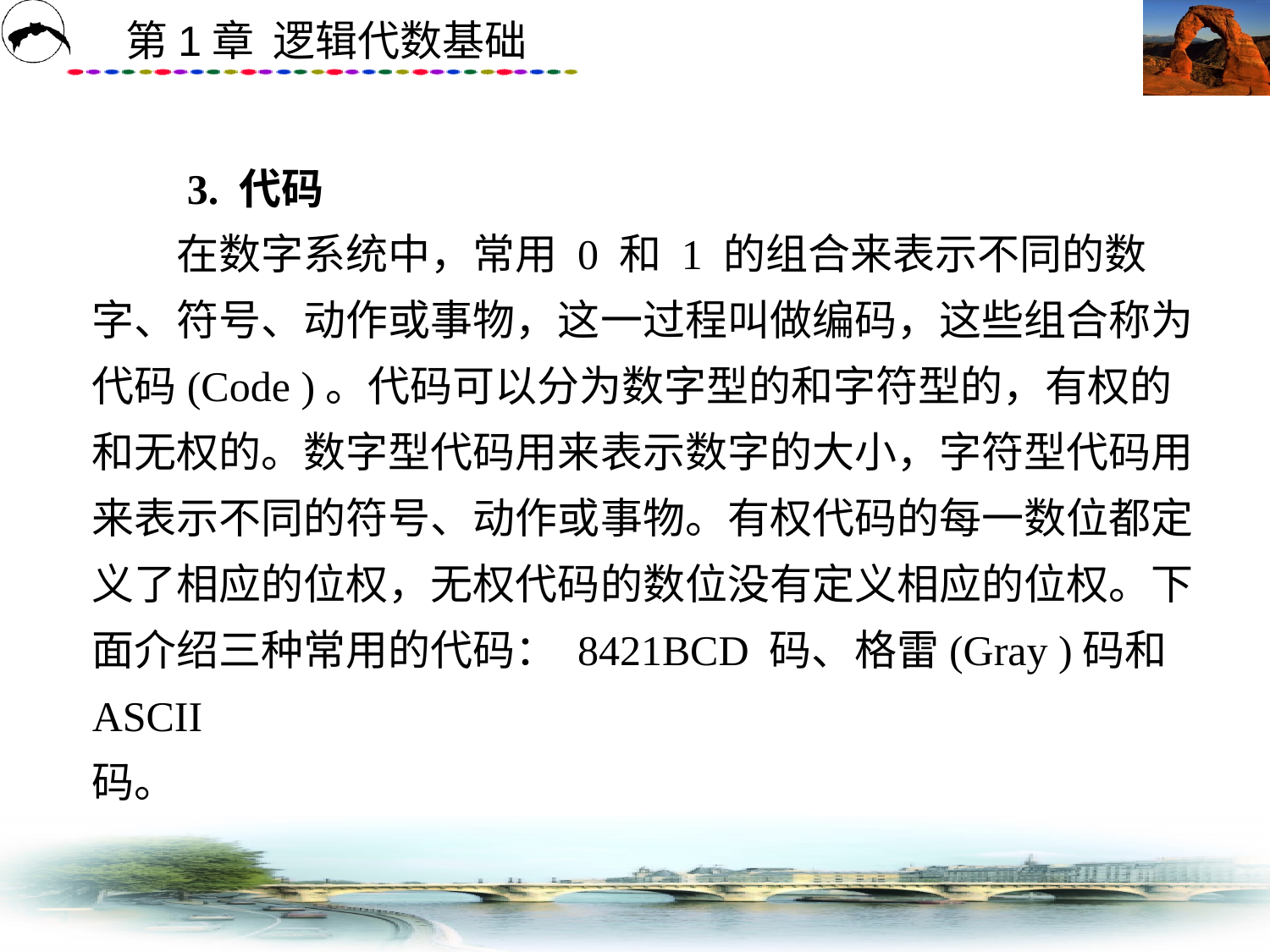

# 3. 代码 　　在数字系统中，常用 0 和 1 的组合来表示不同的数字、符号、动作或事物，这一过程叫做编码，这些组合称为代码(Code )。代码可以分为数字型的和字符型的，有权的和无权的。数字型代码用来表示数字的大小，字符型代码用来表示不同的符号、动作或事物。有权代码的每一数位都定义了相应的位权，无权代码的数位没有定义相应的位权。下面介绍三种常用的代码： 8421BCD 码、格雷(Gray )码和 ASCII 码。